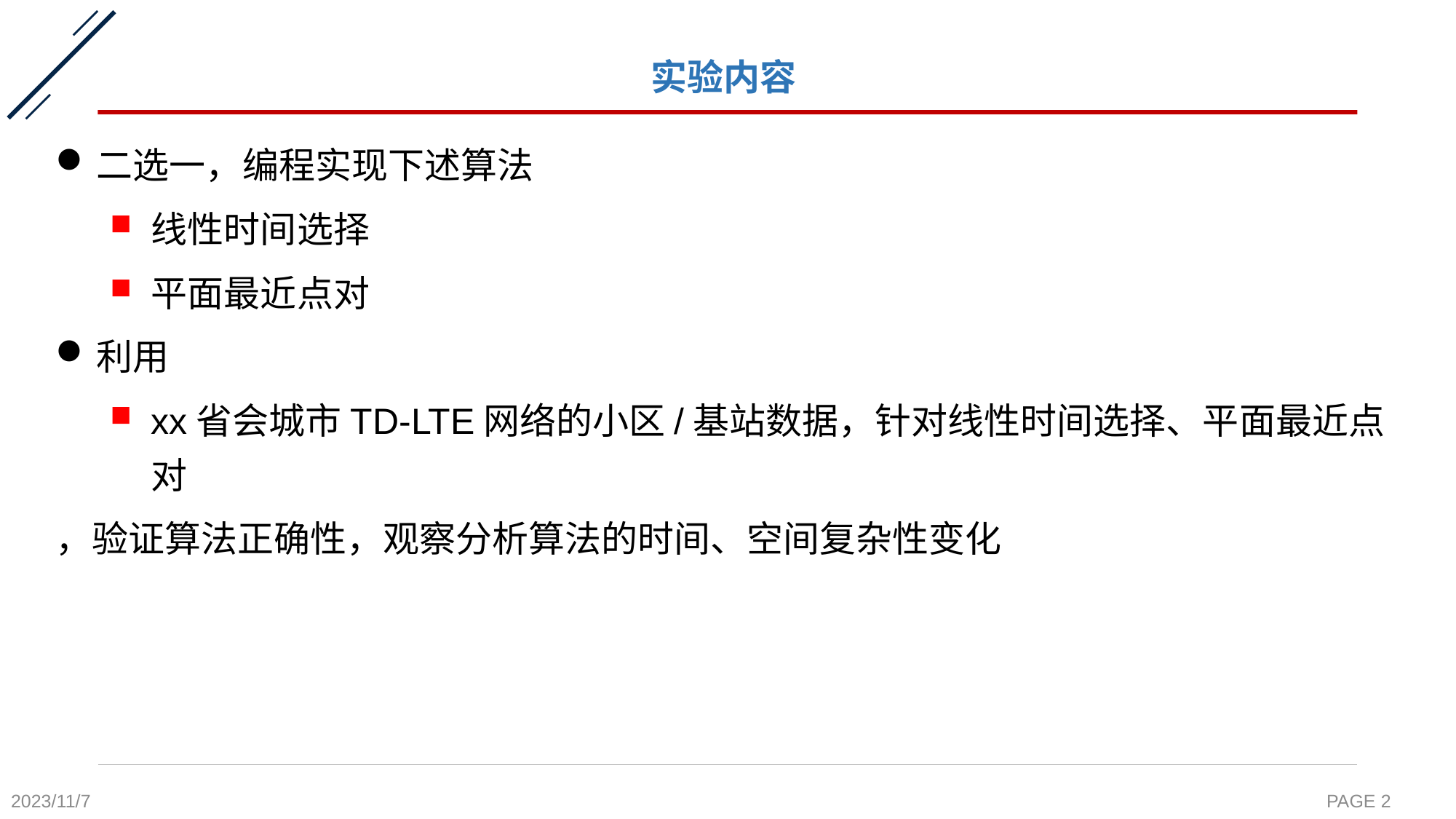

# 实验内容
二选一，编程实现下述算法
线性时间选择
平面最近点对
利用
xx省会城市TD-LTE网络的小区/基站数据，针对线性时间选择、平面最近点对
，验证算法正确性，观察分析算法的时间、空间复杂性变化

2023/11/7
PAGE 2